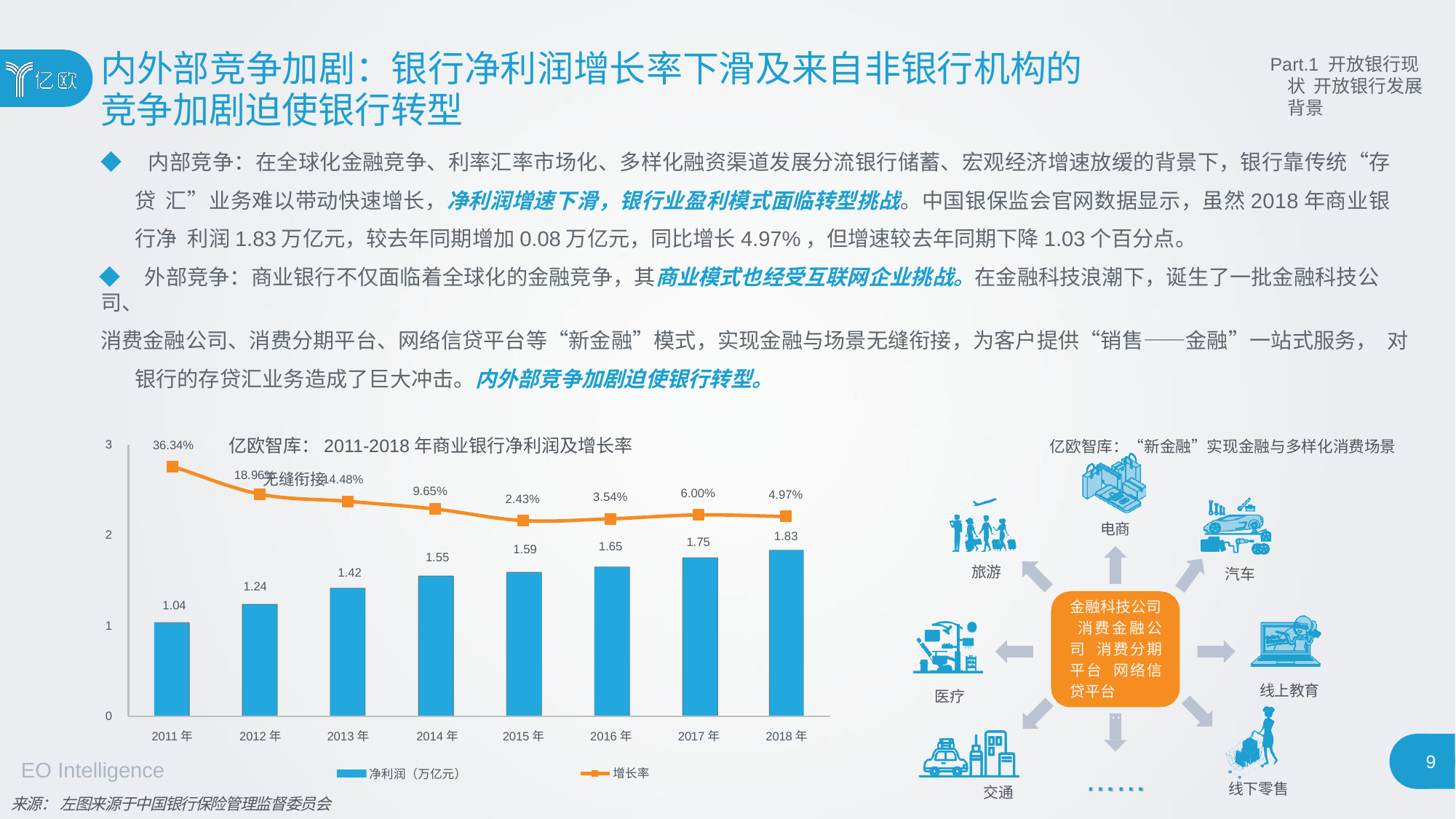

# 内外部竞争加剧：银行净利润增长率下滑及来自非银行机构的
竞争加剧迫使银行转型
Part.1 开放银行现状  开放银行发展背景

◆ 内部竞争：在全球化金融竞争、利率汇率市场化、多样化融资渠道发展分流银行储蓄、宏观经济增速放缓的背景下，银行靠传统“存贷  汇”业务难以带动快速增长，净利润增速下滑，银行业盈利模式面临转型挑战。中国银保监会官网数据显示，虽然2018年商业银行净  利润1.83万亿元，较去年同期增加0.08万亿元，同比增长4.97%，但增速较去年同期下降1.03个百分点。
◆ 外部竞争：商业银行不仅面临着全球化的金融竞争，其商业模式也经受互联网企业挑战。在金融科技浪潮下，诞生了一批金融科技公司、
消费金融公司、消费分期平台、网络信贷平台等“新金融”模式，实现金融与场景无缝衔接，为客户提供“销售——金融”一站式服务，  对银行的存贷汇业务造成了巨大冲击。内外部竞争加剧迫使银行转型。

亿欧智库：2011-2018年商业银行净利润及增长率	亿欧智库：“新金融”实现金融与多样化消费场景无缝衔接
3
36.34%

18.96%
14.48%
9.65%
6.00%
4.97%

3.54%
2.43%

电商
2
1.83
1.75
1.65
1.59

1.55

旅游
汽车
1.42
1.24

金融科技公司  消费金融公司  消费分期平台  网络信贷平台
……
1.04

1

线上教育
医疗

0

2011年
2012年
2013年	2014年

净利润（万亿元）
2015年
2016年
2017年
2018年

9

EO Intelligence
……
增长率

线下零售
交通
来源： 左图来源于中国银行保险管理监督委员会